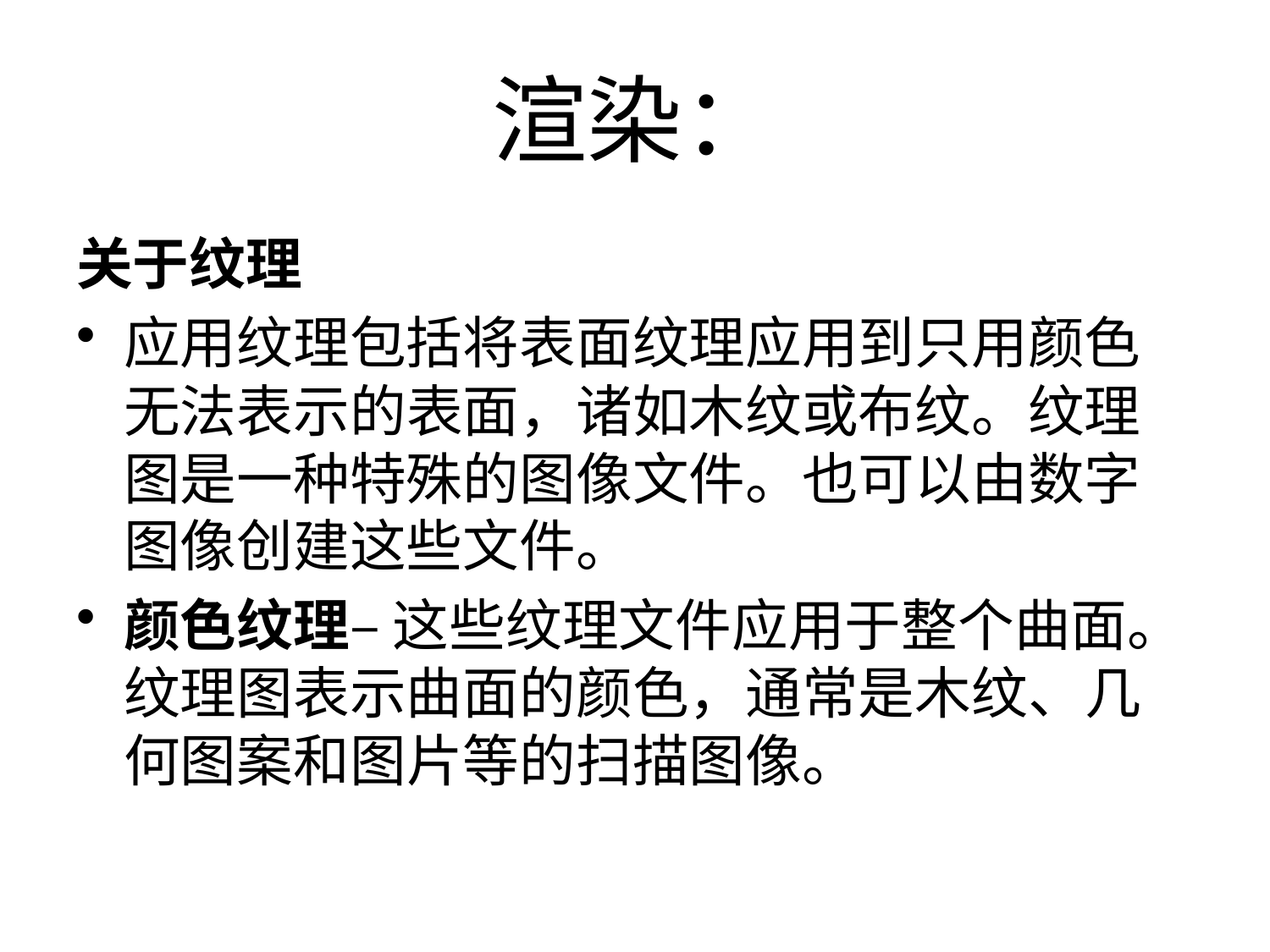

# 渲染：
关于纹理
应用纹理包括将表面纹理应用到只用颜色无法表示的表面，诸如木纹或布纹。纹理图是一种特殊的图像文件。也可以由数字图像创建这些文件。
颜色纹理– 这些纹理文件应用于整个曲面。纹理图表示曲面的颜色，通常是木纹、几何图案和图片等的扫描图像。